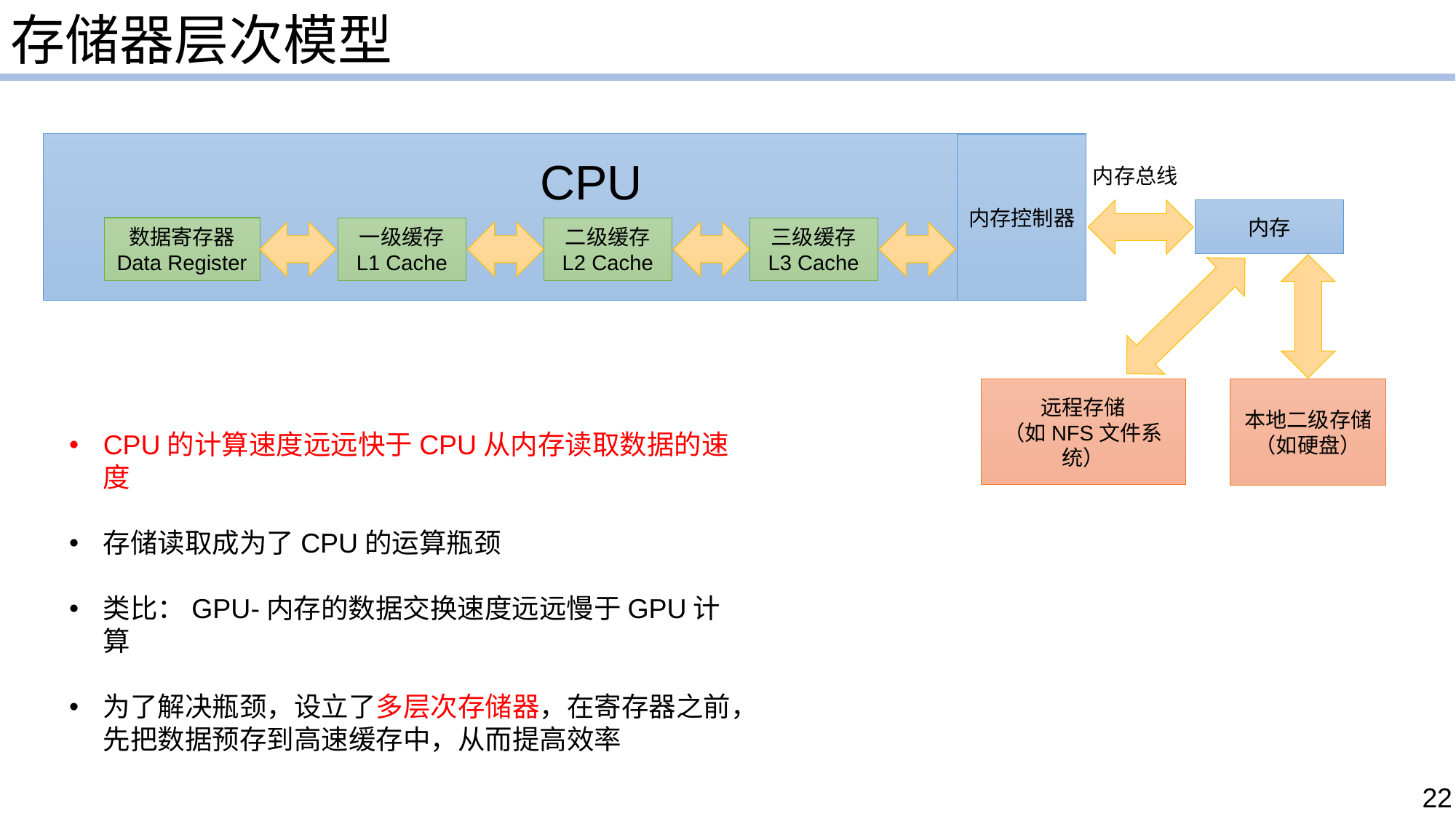

存储器层次模型

内存控制器
CPU
内存总线
内存

数据寄存器
Data Register
一级缓存
L1 Cache
二级缓存
L2 Cache
三级缓存
L3 Cache

远程存储
（如NFS文件系统）
本地二级存储
（如硬盘）
CPU的计算速度远远快于CPU从内存读取数据的速度

存储读取成为了CPU的运算瓶颈

类比：GPU-内存的数据交换速度远远慢于GPU计算

为了解决瓶颈，设立了多层次存储器，在寄存器之前，先把数据预存到高速缓存中，从而提高效率
22